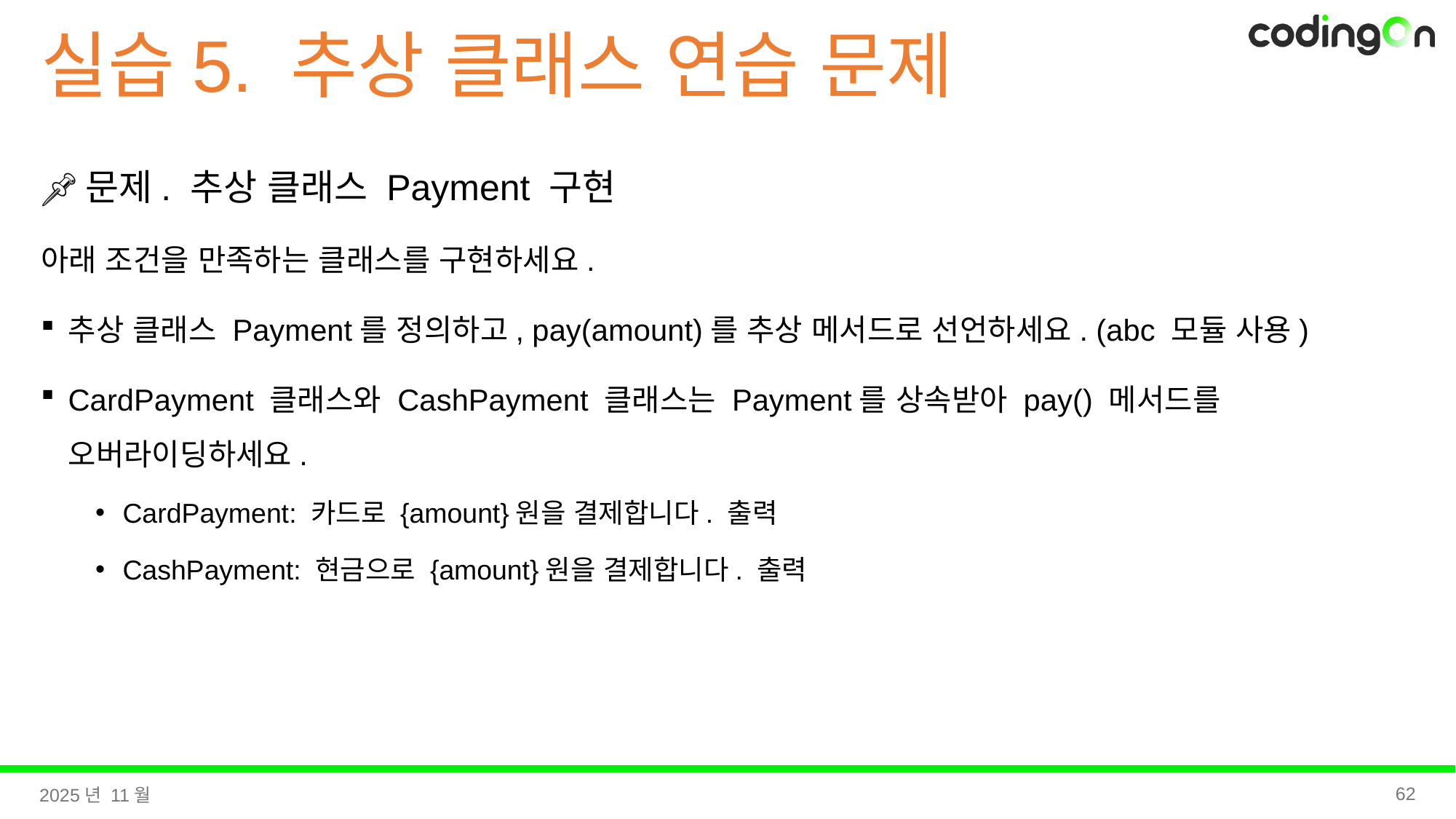

실습5. 추상 클래스 연습 문제
📌문제. 추상 클래스 Payment 구현
아래 조건을 만족하는 클래스를 구현하세요.
추상 클래스 Payment를 정의하고, pay(amount)를 추상 메서드로 선언하세요. (abc 모듈 사용)
CardPayment 클래스와 CashPayment 클래스는 Payment를 상속받아 pay() 메서드를 오버라이딩하세요.
CardPayment: 카드로 {amount}원을 결제합니다. 출력
CashPayment: 현금으로 {amount}원을 결제합니다. 출력
62
2025년 11월